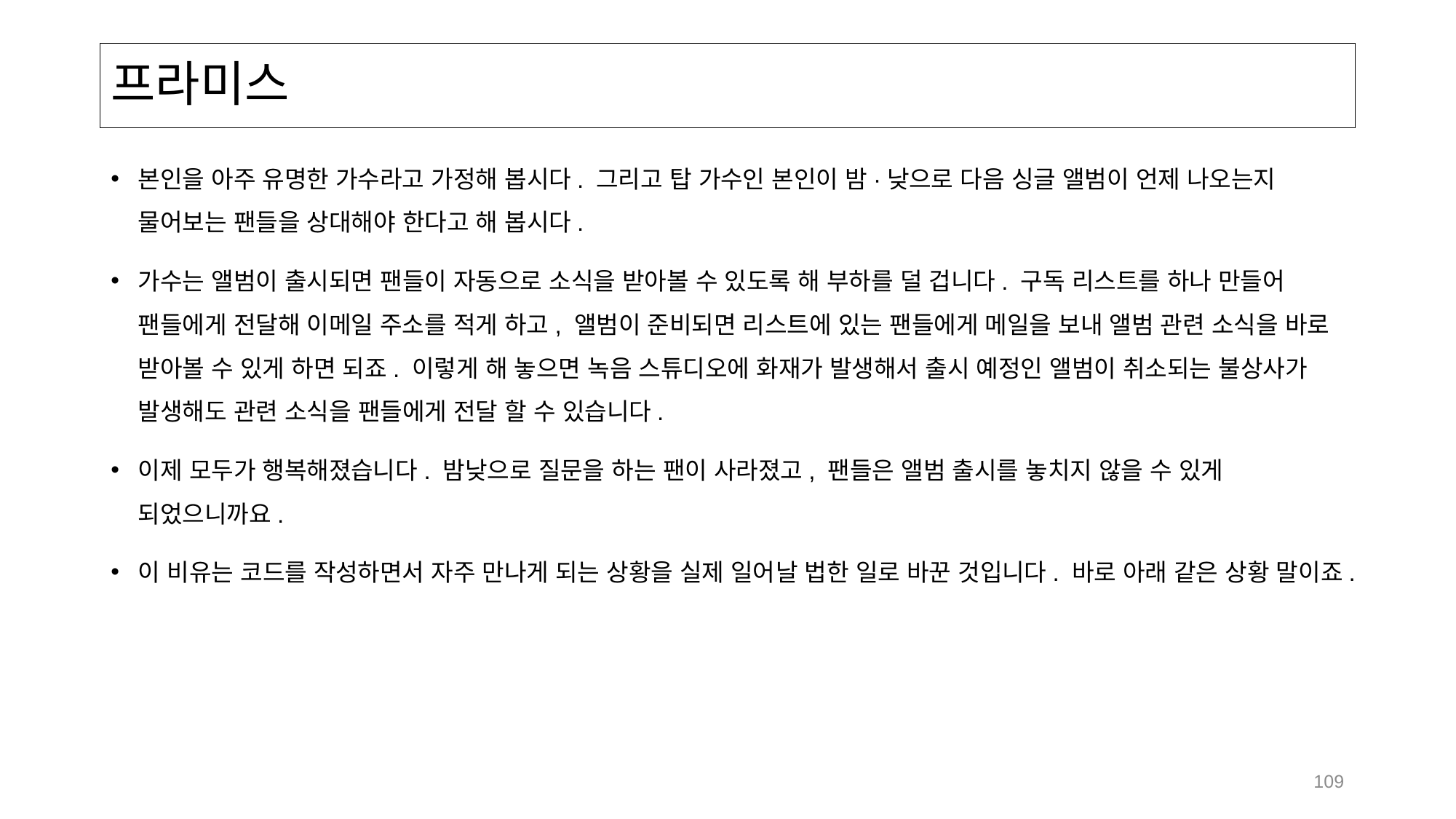

# 프라미스
본인을 아주 유명한 가수라고 가정해 봅시다. 그리고 탑 가수인 본인이 밤·낮으로 다음 싱글 앨범이 언제 나오는지 물어보는 팬들을 상대해야 한다고 해 봅시다.
가수는 앨범이 출시되면 팬들이 자동으로 소식을 받아볼 수 있도록 해 부하를 덜 겁니다. 구독 리스트를 하나 만들어 팬들에게 전달해 이메일 주소를 적게 하고, 앨범이 준비되면 리스트에 있는 팬들에게 메일을 보내 앨범 관련 소식을 바로 받아볼 수 있게 하면 되죠. 이렇게 해 놓으면 녹음 스튜디오에 화재가 발생해서 출시 예정인 앨범이 취소되는 불상사가 발생해도 관련 소식을 팬들에게 전달 할 수 있습니다.
이제 모두가 행복해졌습니다. 밤낮으로 질문을 하는 팬이 사라졌고, 팬들은 앨범 출시를 놓치지 않을 수 있게 되었으니까요.
이 비유는 코드를 작성하면서 자주 만나게 되는 상황을 실제 일어날 법한 일로 바꾼 것입니다. 바로 아래 같은 상황 말이죠.
109